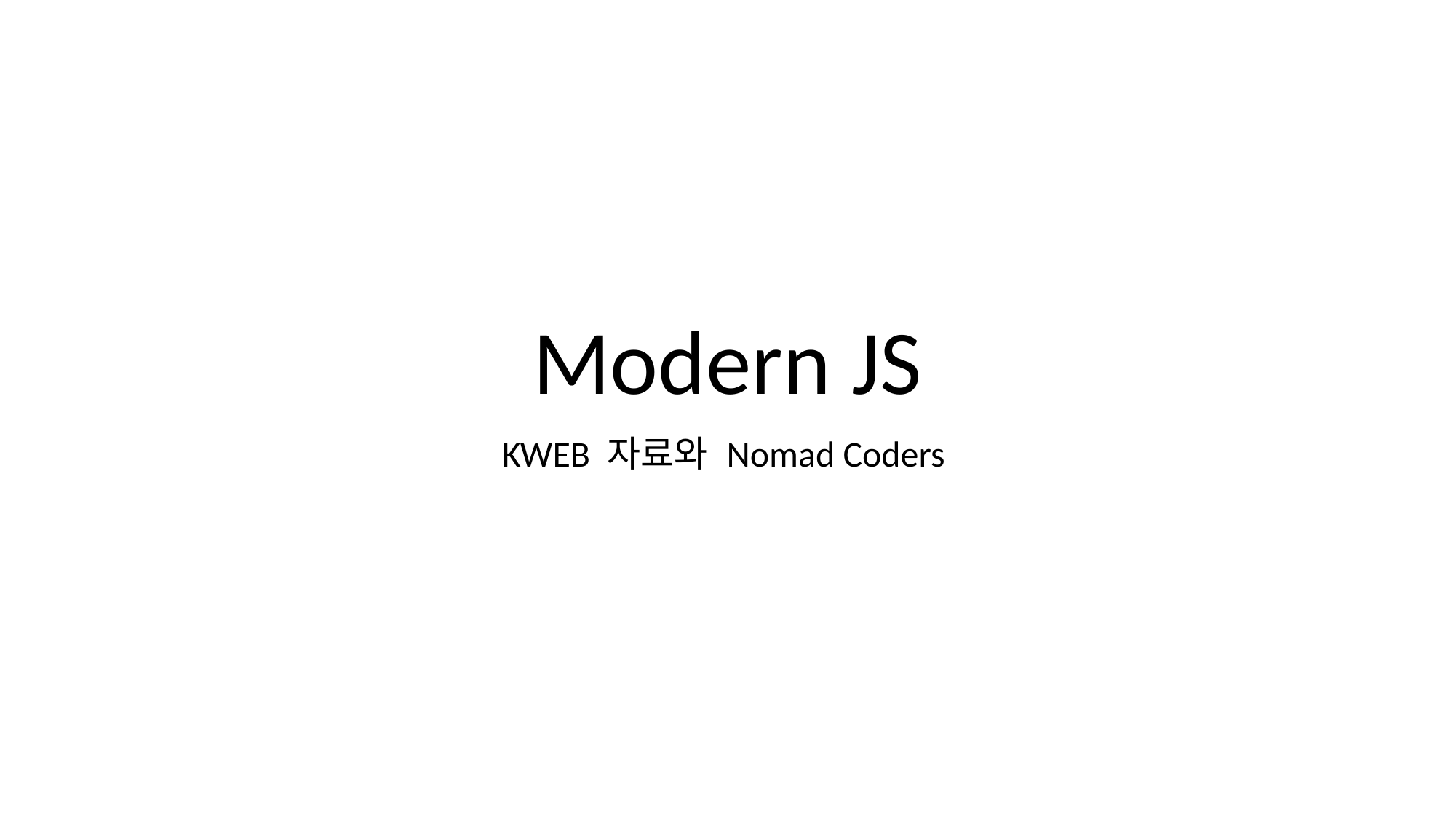

# Modern JS
KWEB 자료와 Nomad Coders